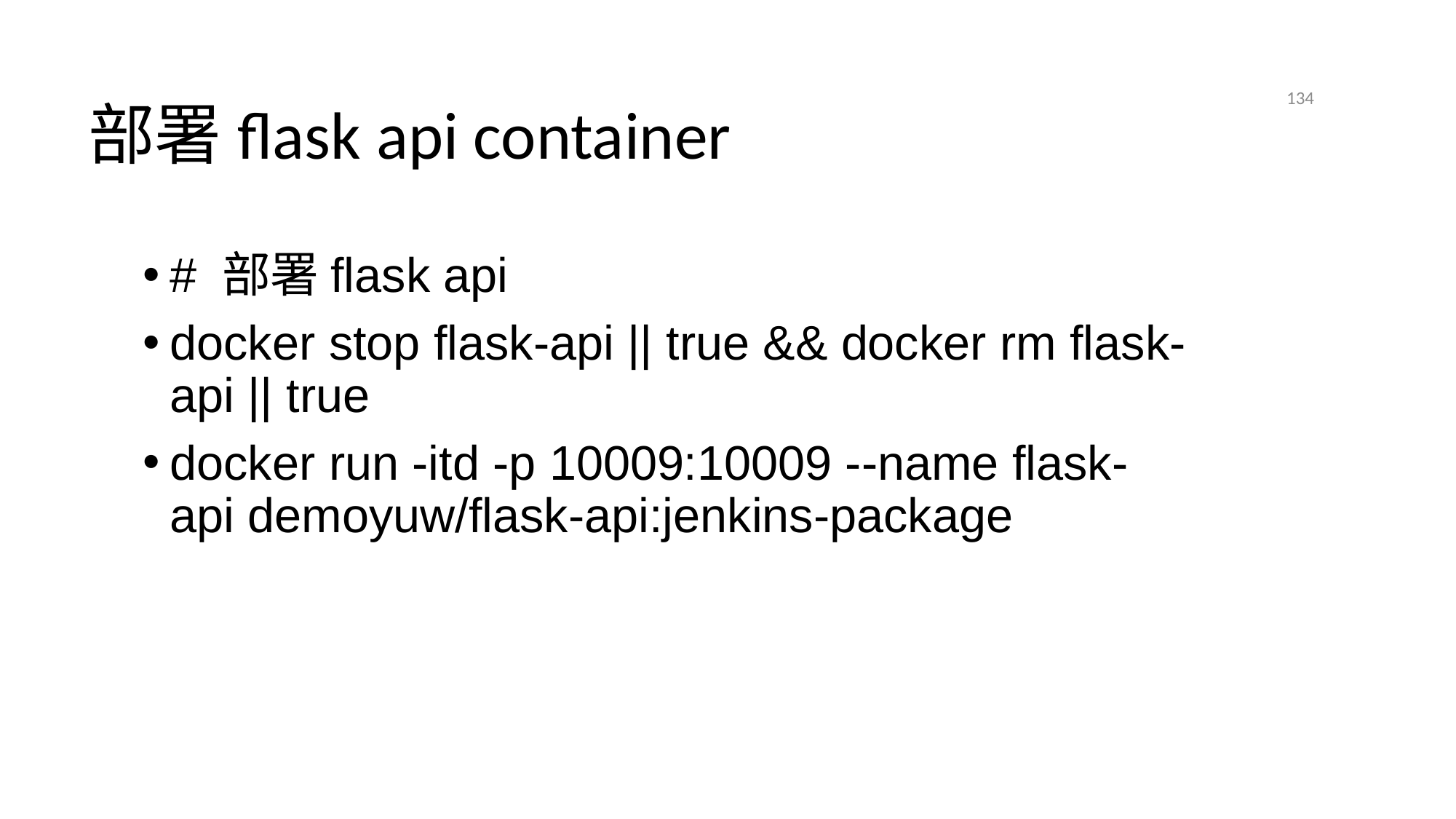

# 部署flask api container
134
2021/4/21
# 部署flask api
docker stop flask-api || true && docker rm flask-api || true
docker run -itd -p 10009:10009 --name flask-api demoyuw/flask-api:jenkins-package